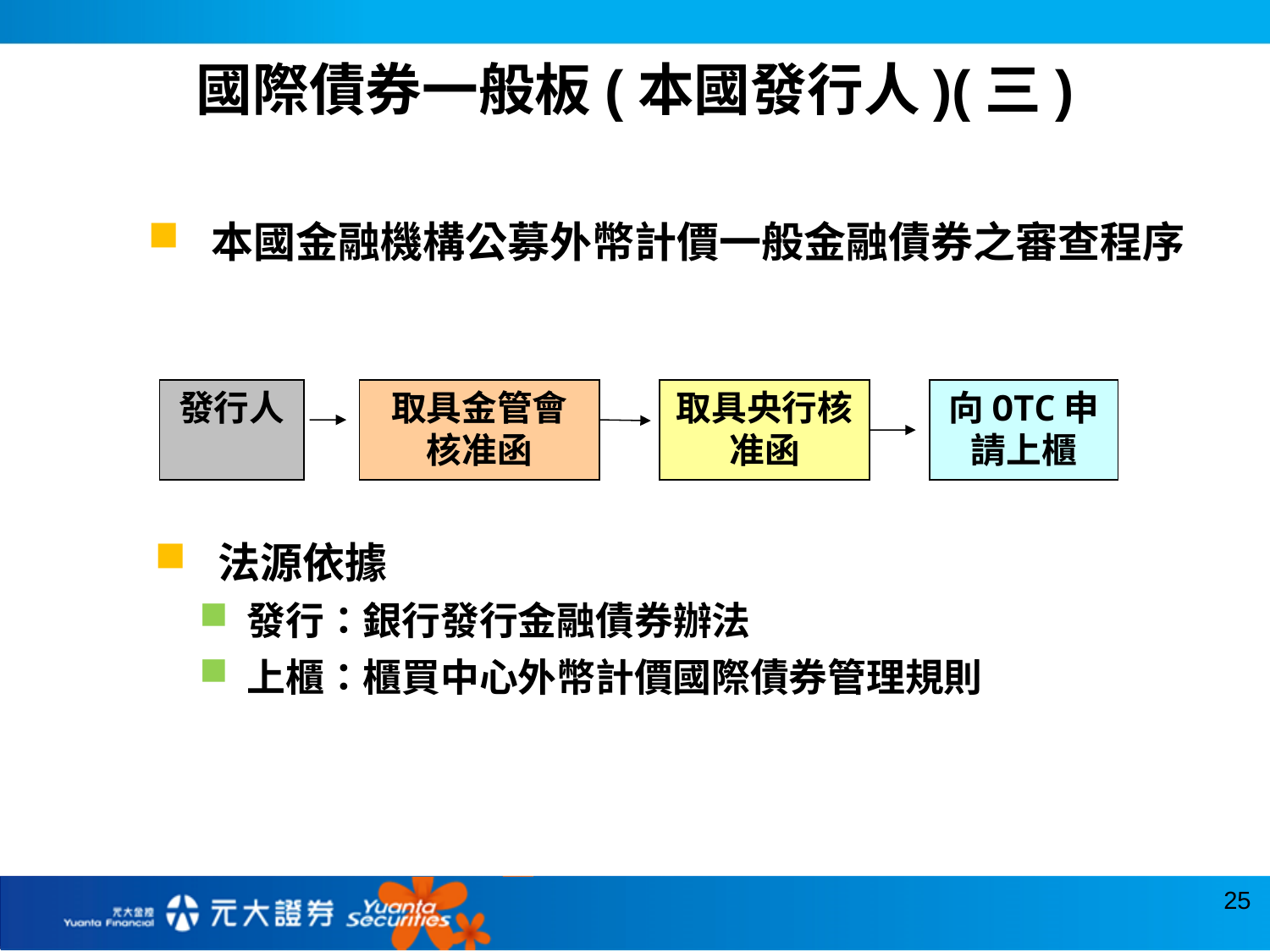

國際債券一般板(本國發行人)(三)

本國金融機構公募外幣計價一般金融債券之審查程序

發行人
取具金管會
核准函
取具央行核准函
向OTC申請上櫃

法源依據
發行：銀行發行金融債券辦法
上櫃：櫃買中心外幣計價國際債券管理規則